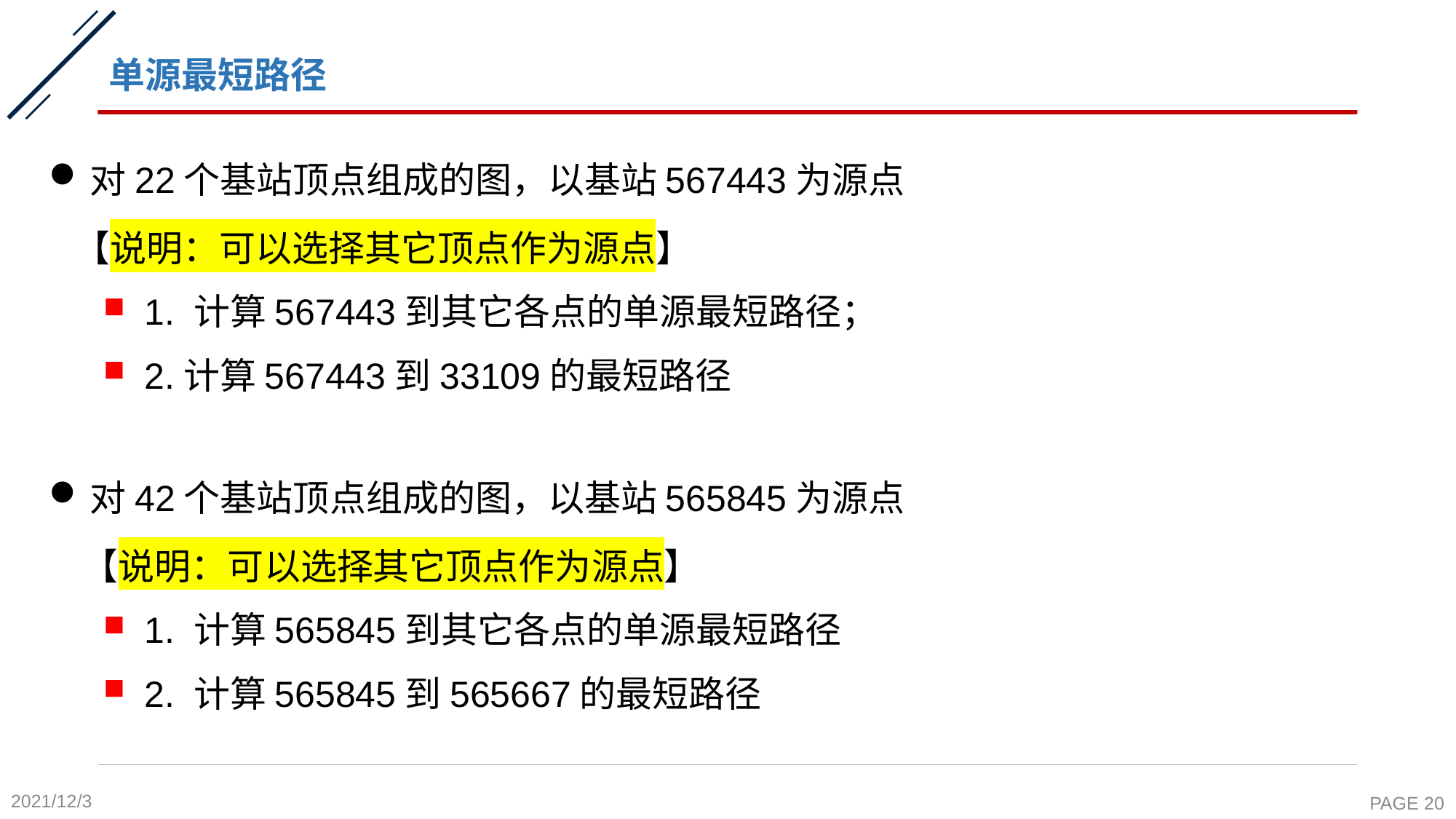

# 单源最短路径
对22个基站顶点组成的图，以基站567443为源点
  【说明：可以选择其它顶点作为源点】
1. 计算567443到其它各点的单源最短路径；
2.计算567443到33109的最短路径

对42个基站顶点组成的图，以基站565845为源点
   【说明：可以选择其它顶点作为源点】
1. 计算565845到其它各点的单源最短路径
2. 计算565845到565667的最短路径

2021/12/3
PAGE 20